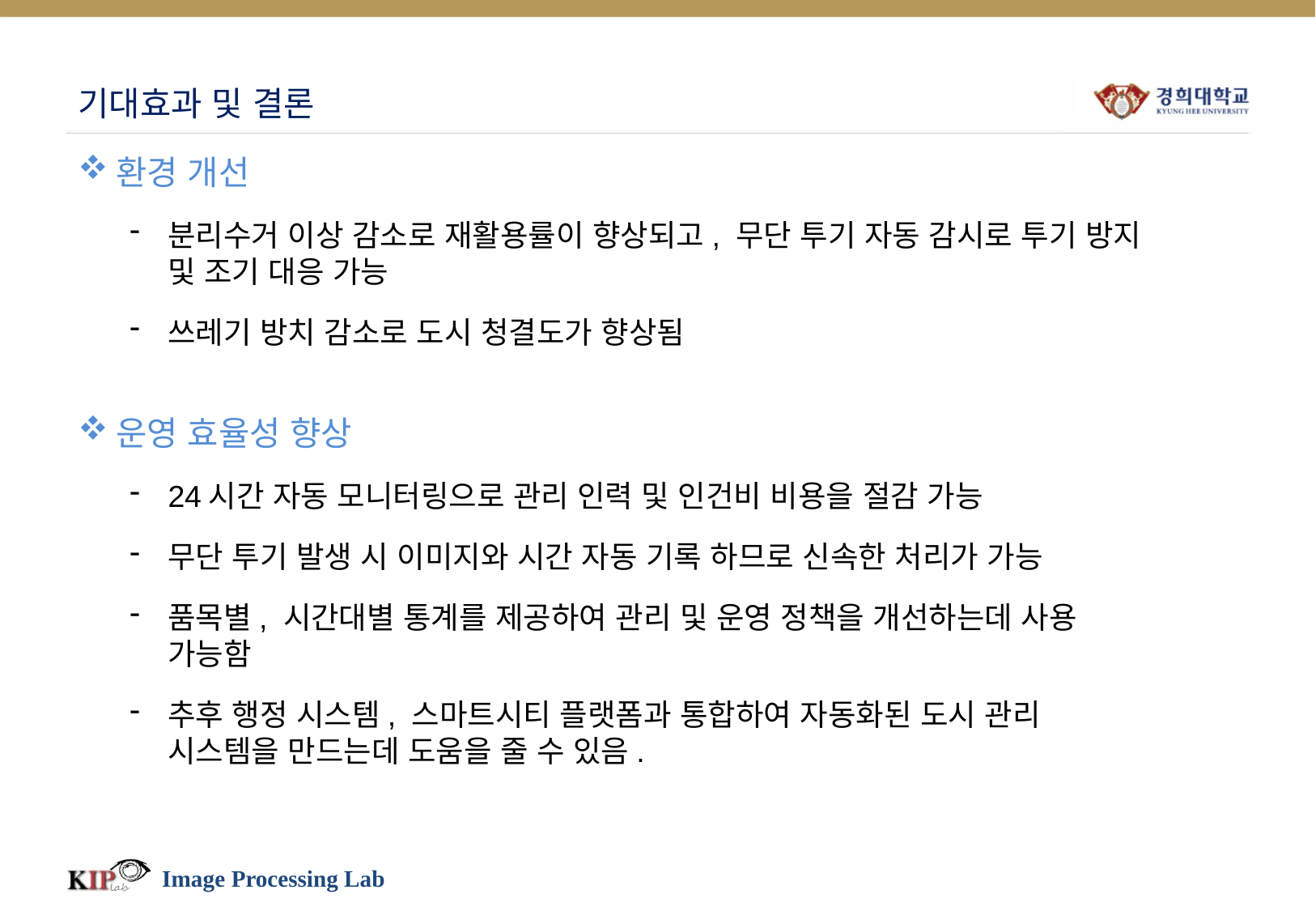

# 기대효과 및 결론
환경 개선
분리수거 이상 감소로 재활용률이 향상되고, 무단 투기 자동 감시로 투기 방지 및 조기 대응 가능
쓰레기 방치 감소로 도시 청결도가 향상됨

운영 효율성 향상
24시간 자동 모니터링으로 관리 인력 및 인건비 비용을 절감 가능
무단 투기 발생 시 이미지와 시간 자동 기록 하므로 신속한 처리가 가능
품목별, 시간대별 통계를 제공하여 관리 및 운영 정책을 개선하는데 사용 가능함
추후 행정 시스템, 스마트시티 플랫폼과 통합하여 자동화된 도시 관리 시스템을 만드는데 도움을 줄 수 있음.

Image Processing Lab